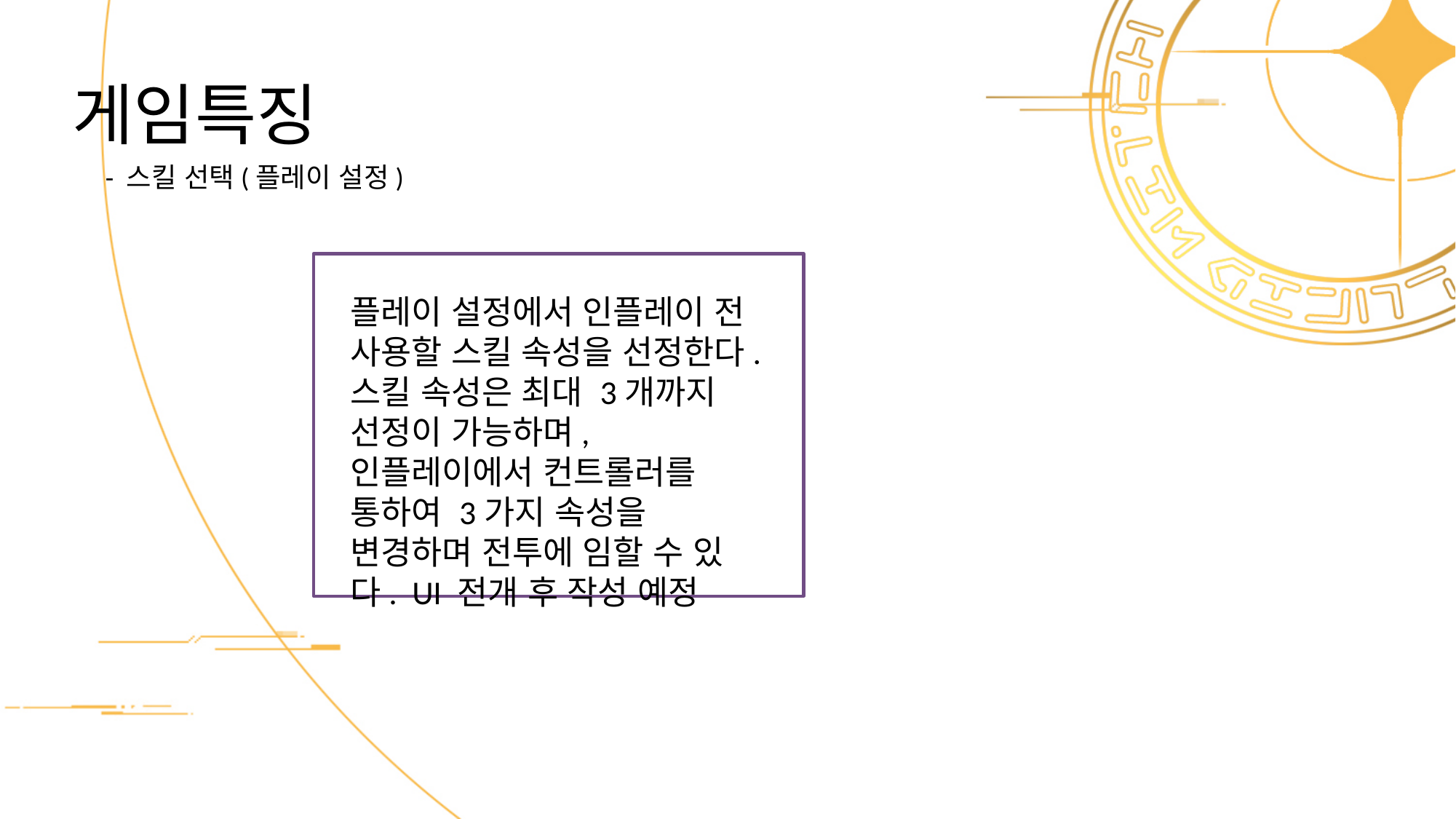

# 게임특징
- 스킬 선택(플레이 설정)

플레이 설정에서 인플레이 전 사용할 스킬 속성을 선정한다. 스킬 속성은 최대 3개까지 선정이 가능하며, 인플레이에서 컨트롤러를 통하여 3가지 속성을 변경하며 전투에 임할 수 있다.  UI 전개 후 작성 예정